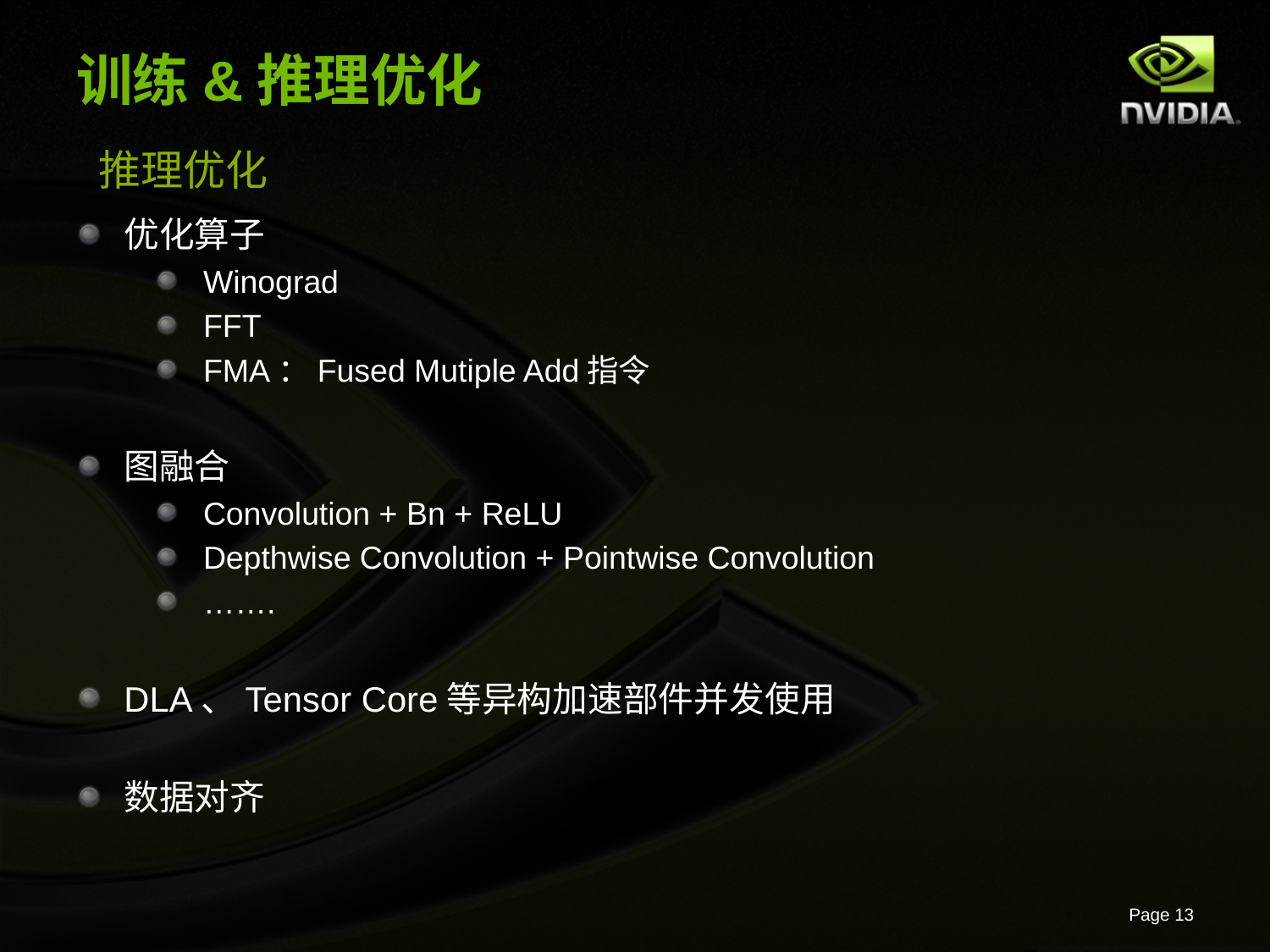

# 训练&推理优化
推理优化

优化算子
Winograd
FFT
FMA：Fused Mutiple Add指令

图融合
Convolution + Bn + ReLU
Depthwise Convolution + Pointwise Convolution
…….

DLA、Tensor Core等异构加速部件并发使用

数据对齐

Page 13